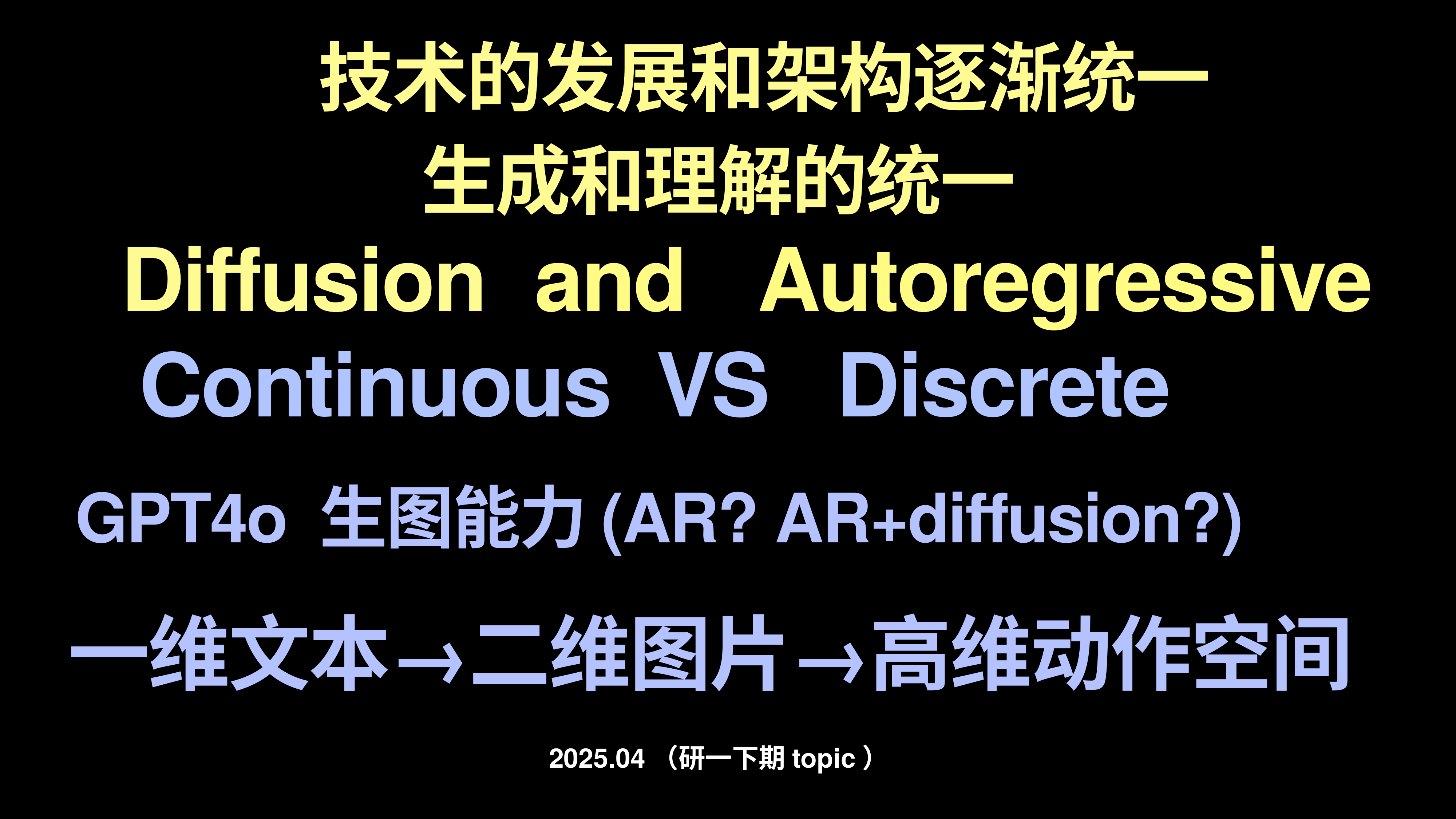

技术的发展和架构逐渐统一
生成和理解的统一
# Diffusion  and   Autoregressive
Continuous  VS   Discrete
GPT4o 生图能力(AR? AR+diffusion?)
一维文本→二维图片→高维动作空间
2025.04（研一下期topic）